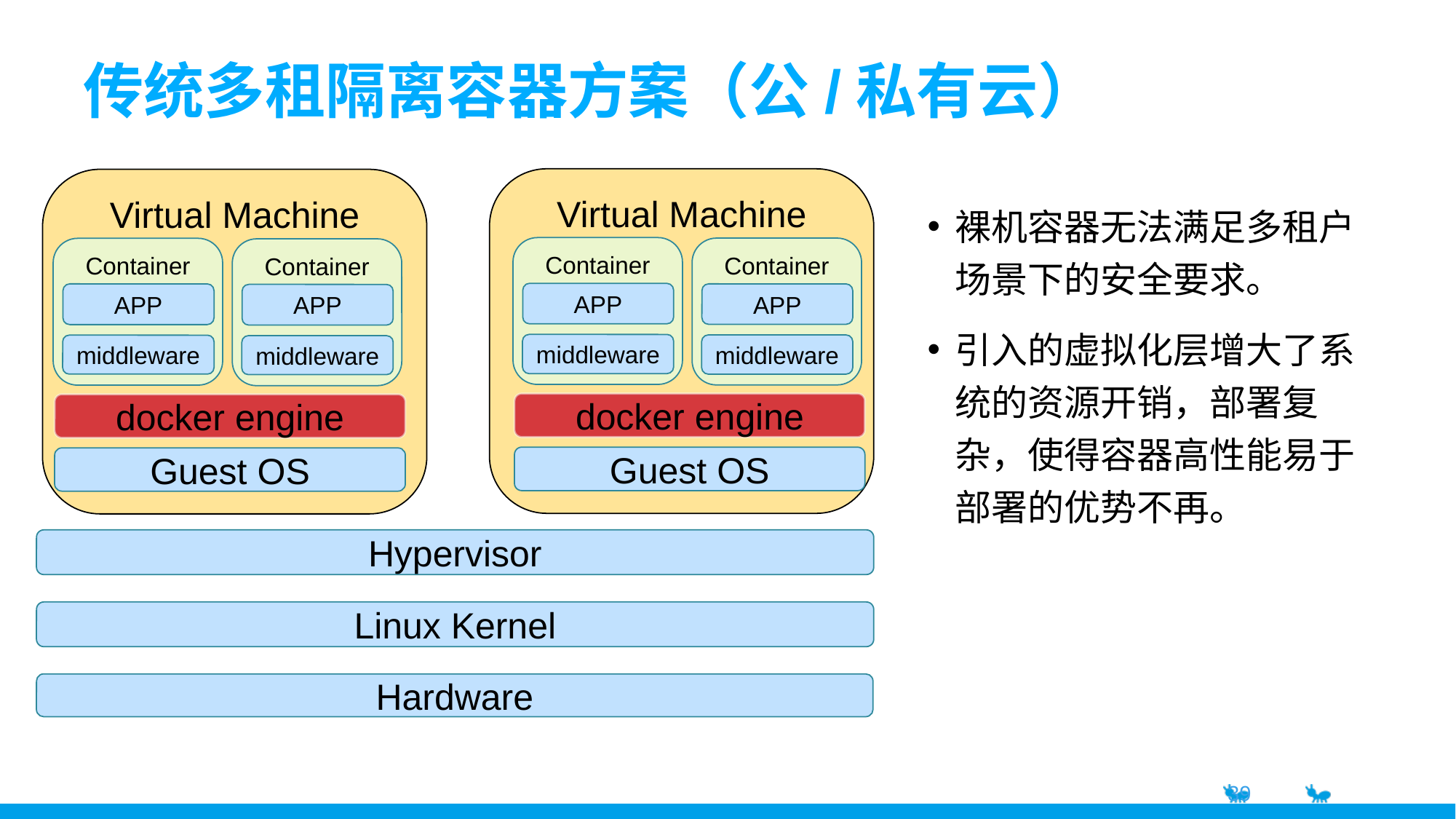

传统多租隔离容器方案（公/私有云）
Virtual Machine
Virtual Machine
裸机容器无法满足多租户场景下的安全要求。
引入的虚拟化层增大了系统的资源开销，部署复杂，使得容器高性能易于部署的优势不再。

Container
Container
Container
Container
APP
APP
APP
APP
middleware
middleware
middleware
middleware
docker engine
docker engine
Guest OS
Guest OS
Hypervisor
Linux Kernel
Hardware